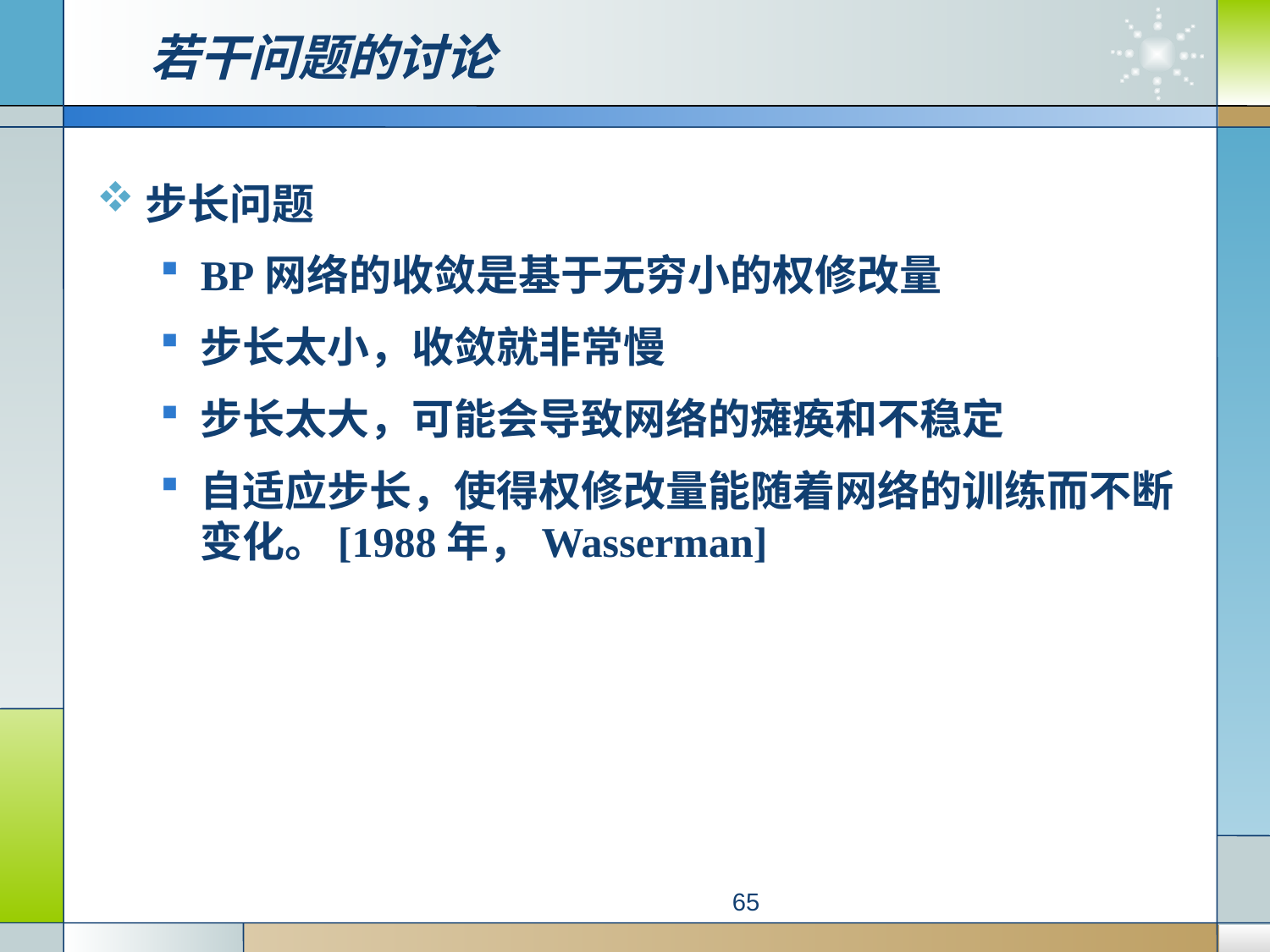

# 若干问题的讨论
步长问题
BP网络的收敛是基于无穷小的权修改量
步长太小，收敛就非常慢
步长太大，可能会导致网络的瘫痪和不稳定
自适应步长，使得权修改量能随着网络的训练而不断变化。[1988年，Wasserman]
65